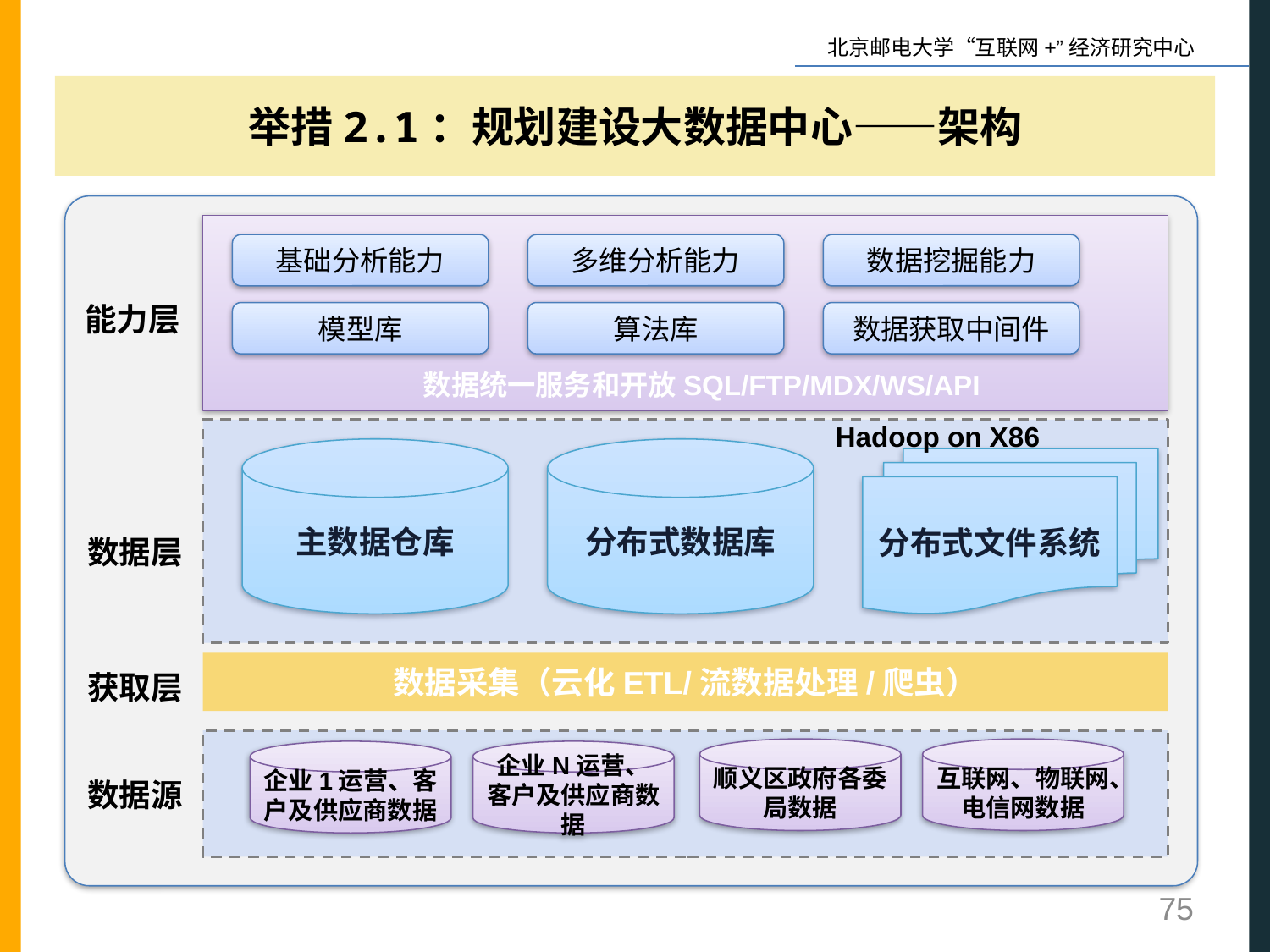

举措2.1：规划建设大数据中心——架构

基础分析能力
多维分析能力
数据挖掘能力
能力层
模型库
算法库
数据获取中间件
数据统一服务和开放SQL/FTP/MDX/WS/API
Hadoop on X86

主数据仓库
分布式数据库
分布式文件系统
数据层
数据采集（云化ETL/流数据处理/爬虫）
获取层

顺义区政府各委局数据
互联网、物联网、电信网数据
企业1运营、客户及供应商数据
企业N运营、客户及供应商数据
数据源
75